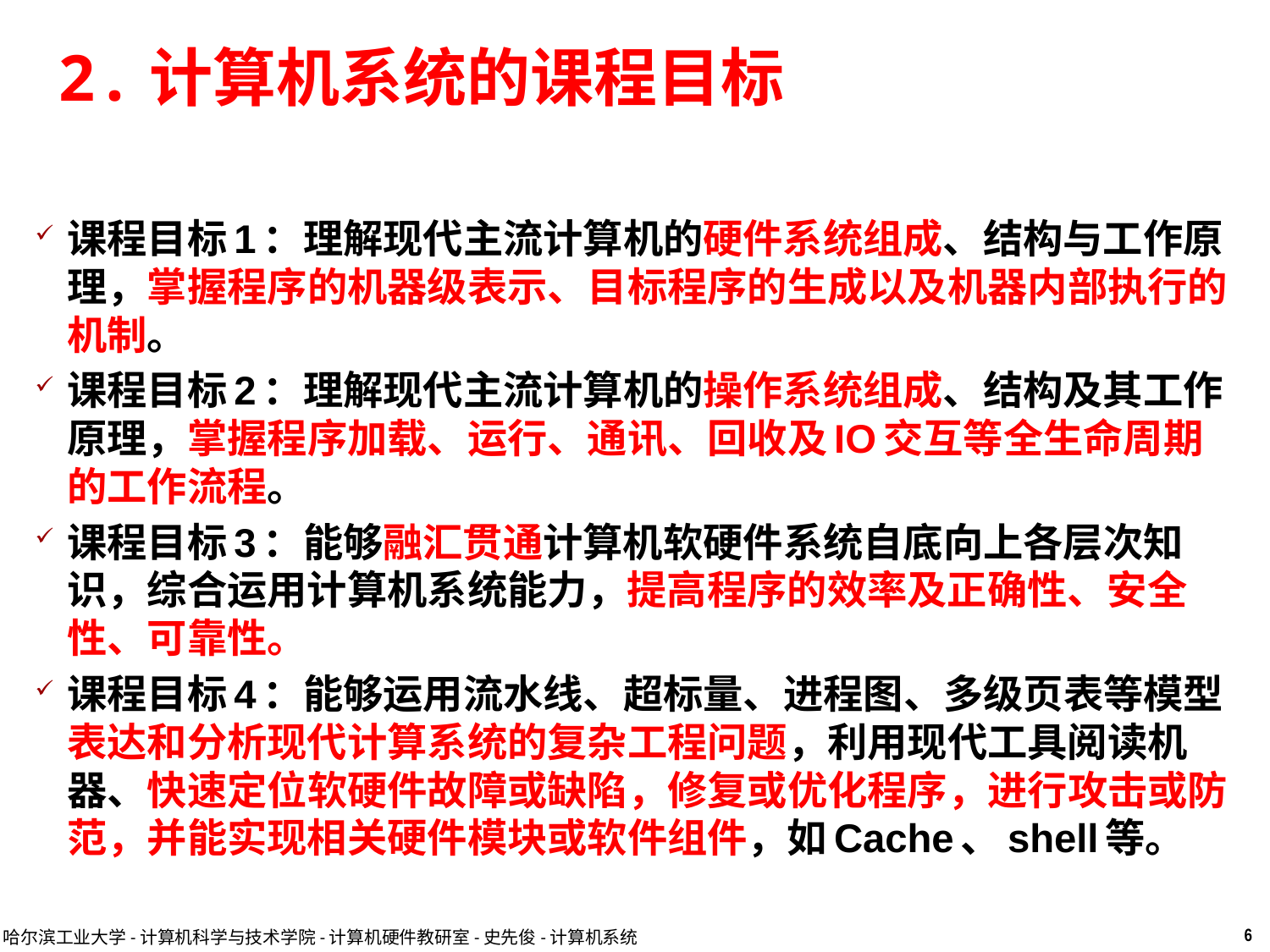

# 2.计算机系统的课程目标

课程目标1：理解现代主流计算机的硬件系统组成、结构与工作原理，掌握程序的机器级表示、目标程序的生成以及机器内部执行的机制。
课程目标2：理解现代主流计算机的操作系统组成、结构及其工作原理，掌握程序加载、运行、通讯、回收及IO交互等全生命周期的工作流程。
课程目标3：能够融汇贯通计算机软硬件系统自底向上各层次知识，综合运用计算机系统能力，提高程序的效率及正确性、安全性、可靠性。
课程目标4：能够运用流水线、超标量、进程图、多级页表等模型表达和分析现代计算系统的复杂工程问题，利用现代工具阅读机器、快速定位软硬件故障或缺陷，修复或优化程序，进行攻击或防范，并能实现相关硬件模块或软件组件，如Cache、shell等。